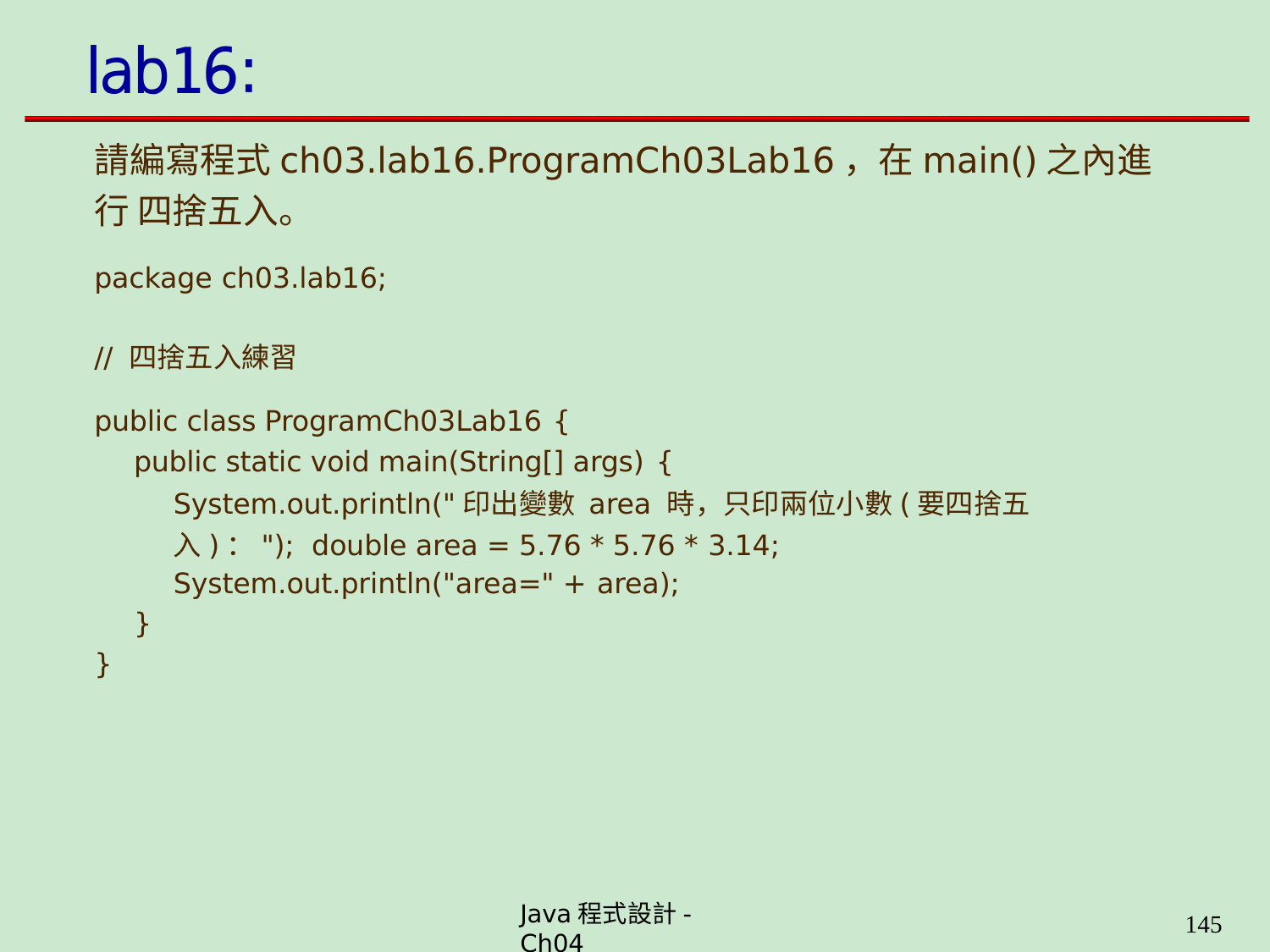

# lab16:
請編寫程式ch03.lab16.ProgramCh03Lab16，在main()之內進行 四捨五入。

package ch03.lab16;

// 四捨五入練習

public class ProgramCh03Lab16 {
public static void main(String[] args) {
System.out.println("印出變數 area 時，只印兩位小數(要四捨五入)：");  double area = 5.76 * 5.76 * 3.14;
System.out.println("area=" + area);
}
}
Java程式設計-Ch04
145